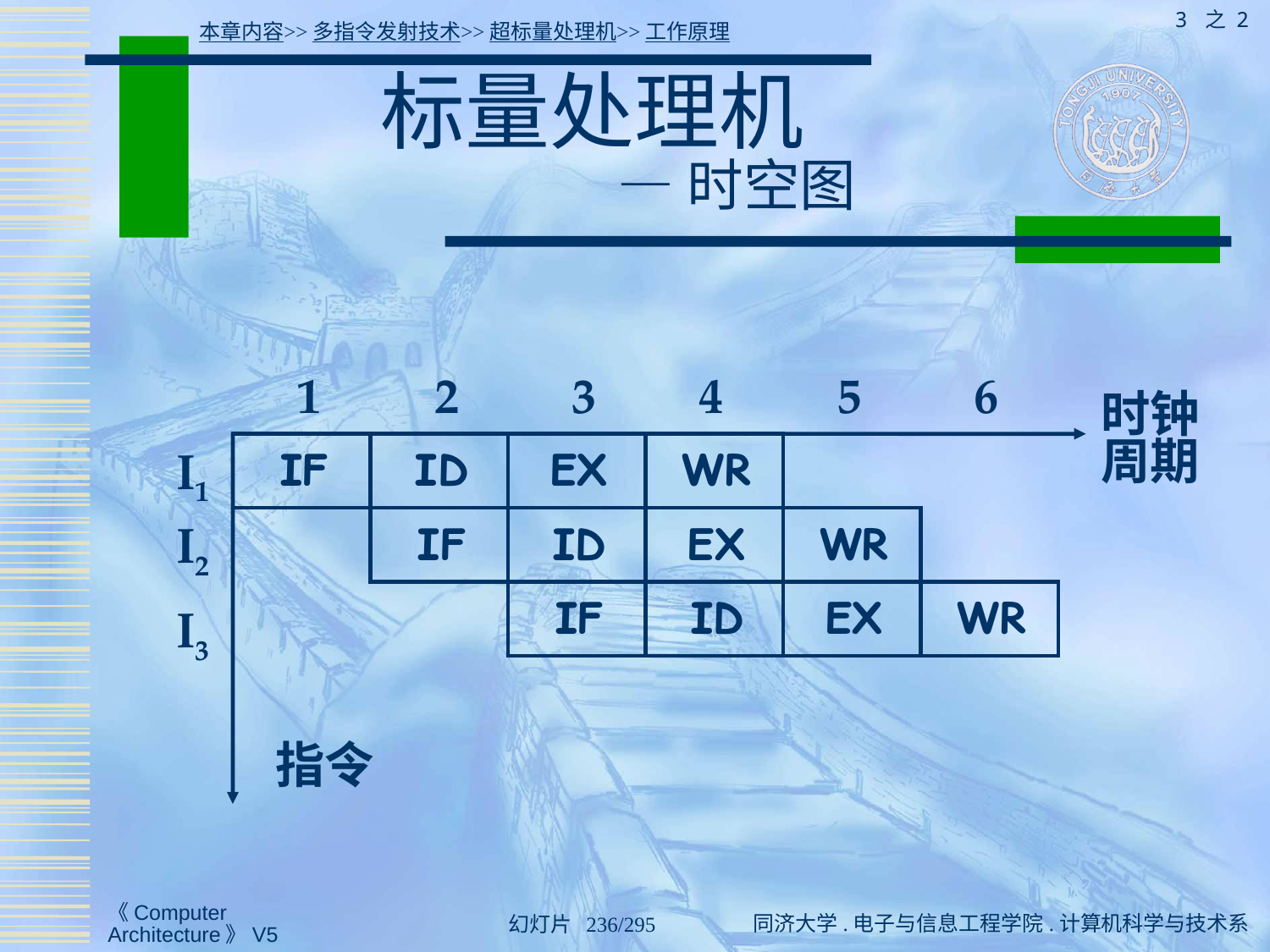

3 之 2
本章内容>>多指令发射技术>>超标量处理机>>工作原理
# 标量处理机 — 时空图
1
2
3
4
5
6
时钟
周期
I1
IF

ID
EX
WR
I2
IF
ID
EX
WR
IF
ID
EX
WR
I3
指令